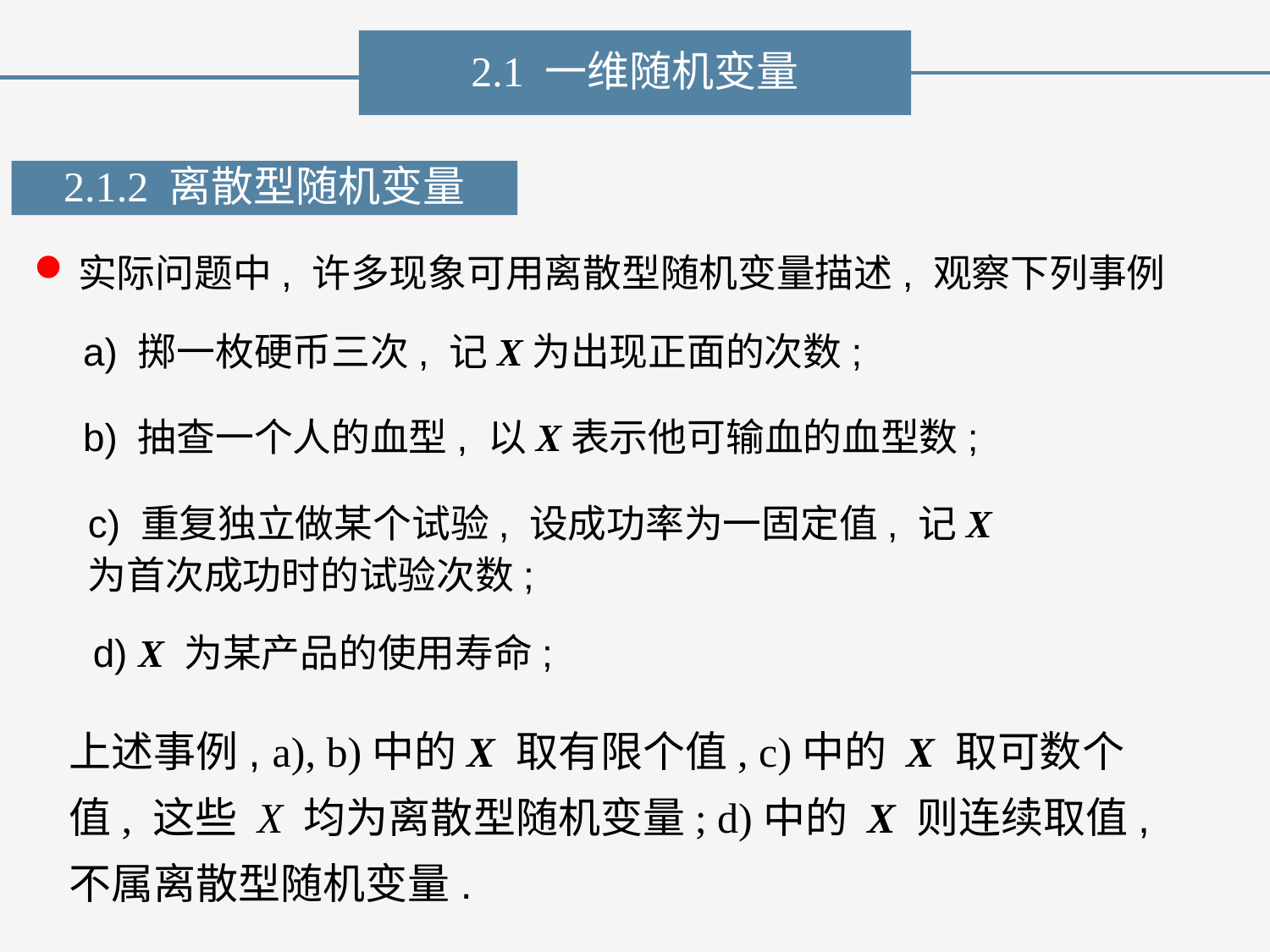

2.1 一维随机变量
2.1.2 离散型随机变量
实际问题中, 许多现象可用离散型随机变量描述, 观察下列事例
a) 掷一枚硬币三次, 记X为出现正面的次数;
b) 抽查一个人的血型, 以X表示他可输血的血型数;
c) 重复独立做某个试验, 设成功率为一固定值, 记X为首次成功时的试验次数;
d) X 为某产品的使用寿命;
上述事例, a), b)中的X 取有限个值, c)中的 X 取可数个值, 这些 X 均为离散型随机变量; d)中的 X 则连续取值, 不属离散型随机变量.